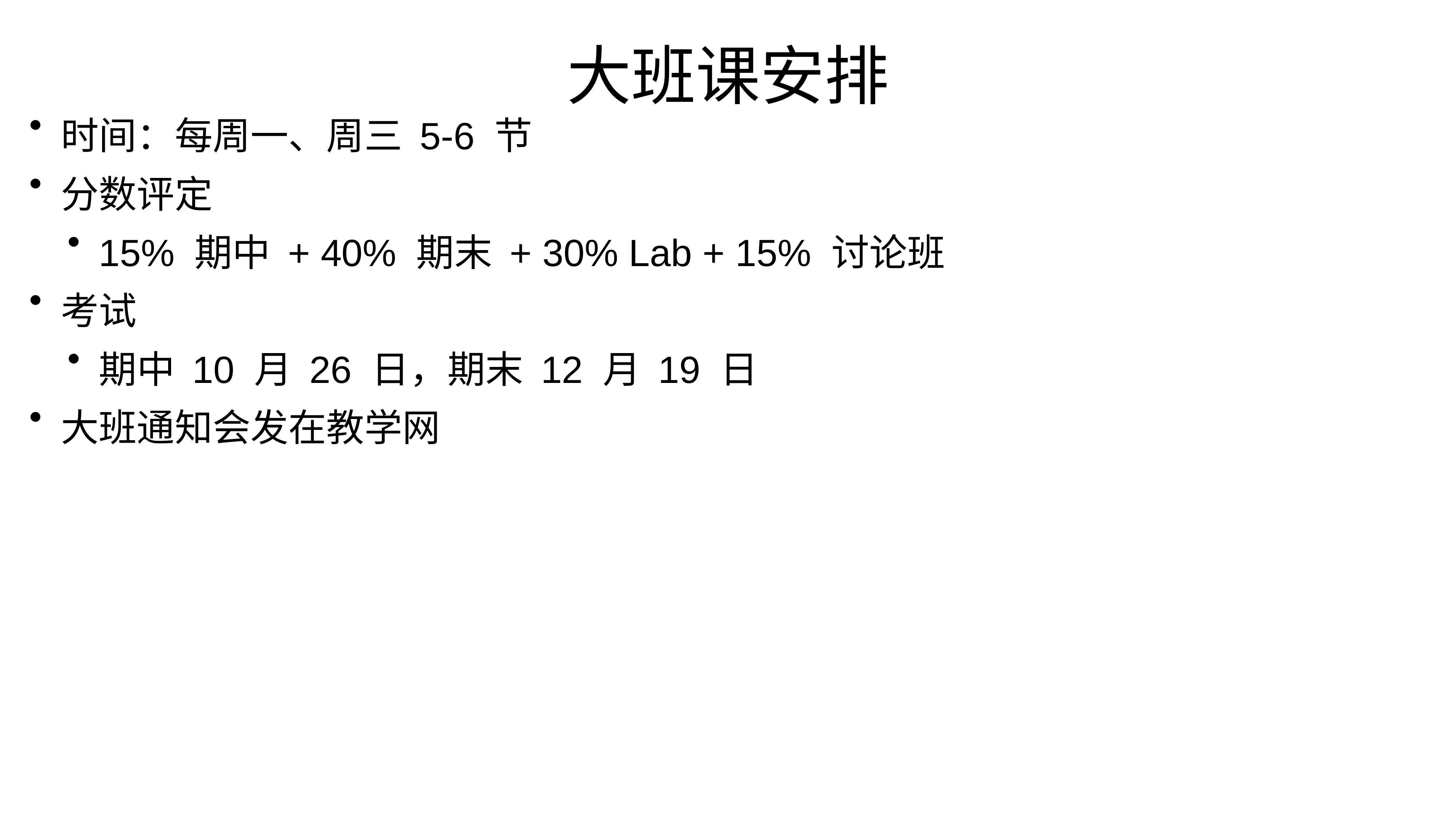

大班课安排
时间：每周一、周三 5-6 节
分数评定
15% 期中 + 40% 期末 + 30% Lab + 15% 讨论班
考试
期中 10 月 26 日，期末 12 月 19 日
大班通知会发在教学网